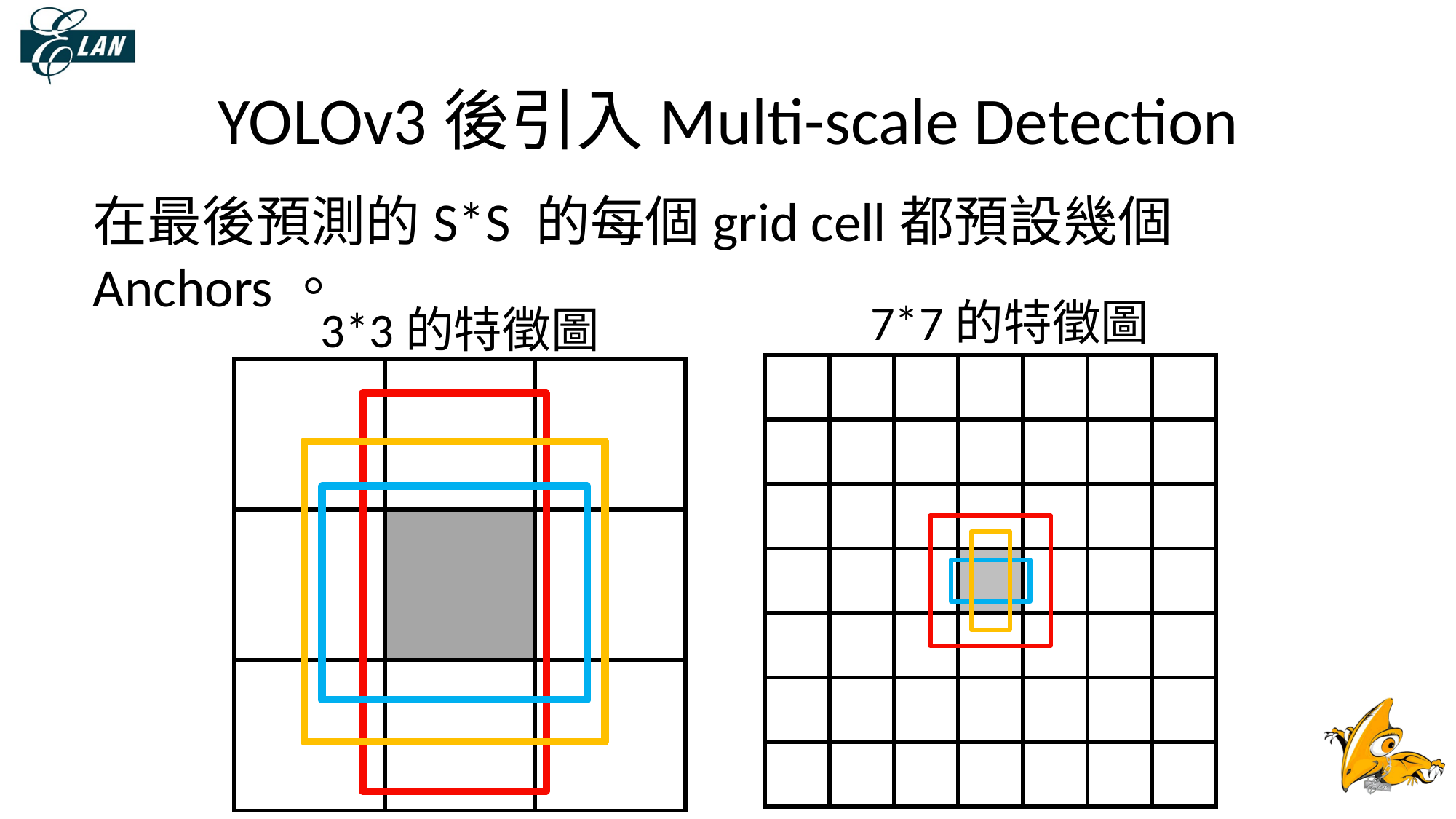

# YOLOv3後引入Multi-scale Detection
在最後預測的S*S 的每個grid cell都預設幾個Anchors。
7*7的特徵圖
3*3的特徵圖
|  |  |  |  |  |  |  |
| --- | --- | --- | --- | --- | --- | --- |
|  |  |  |  |  |  |  |
|  |  |  |  |  |  |  |
|  |  |  |  |  |  |  |
|  |  |  |  |  |  |  |
|  |  |  |  |  |  |  |
|  |  |  |  |  |  |  |
|  |  |  |
| --- | --- | --- |
|  |  |  |
|  |  |  |